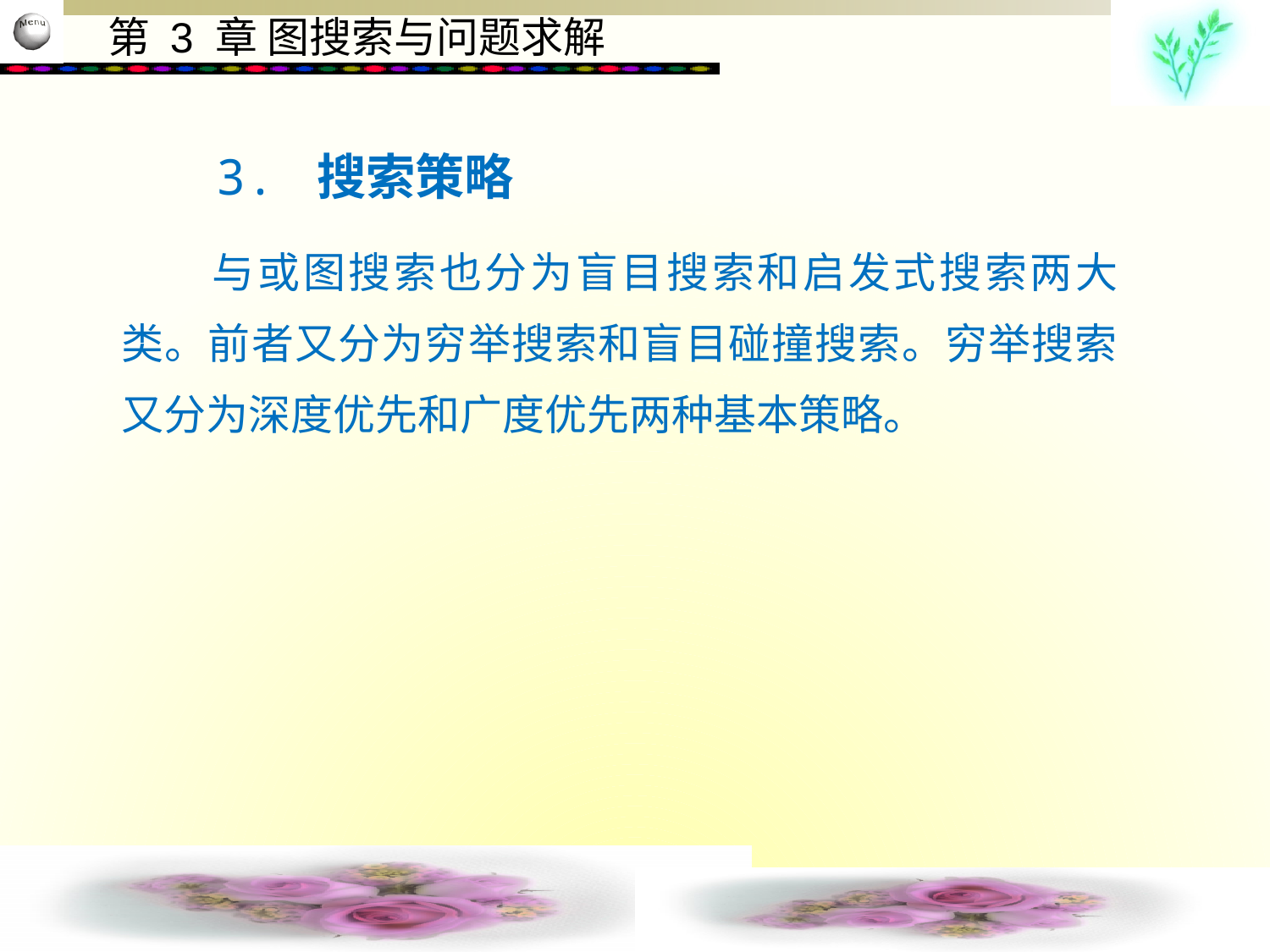

3. 搜索策略
　　与或图搜索也分为盲目搜索和启发式搜索两大类。前者又分为穷举搜索和盲目碰撞搜索。穷举搜索又分为深度优先和广度优先两种基本策略。